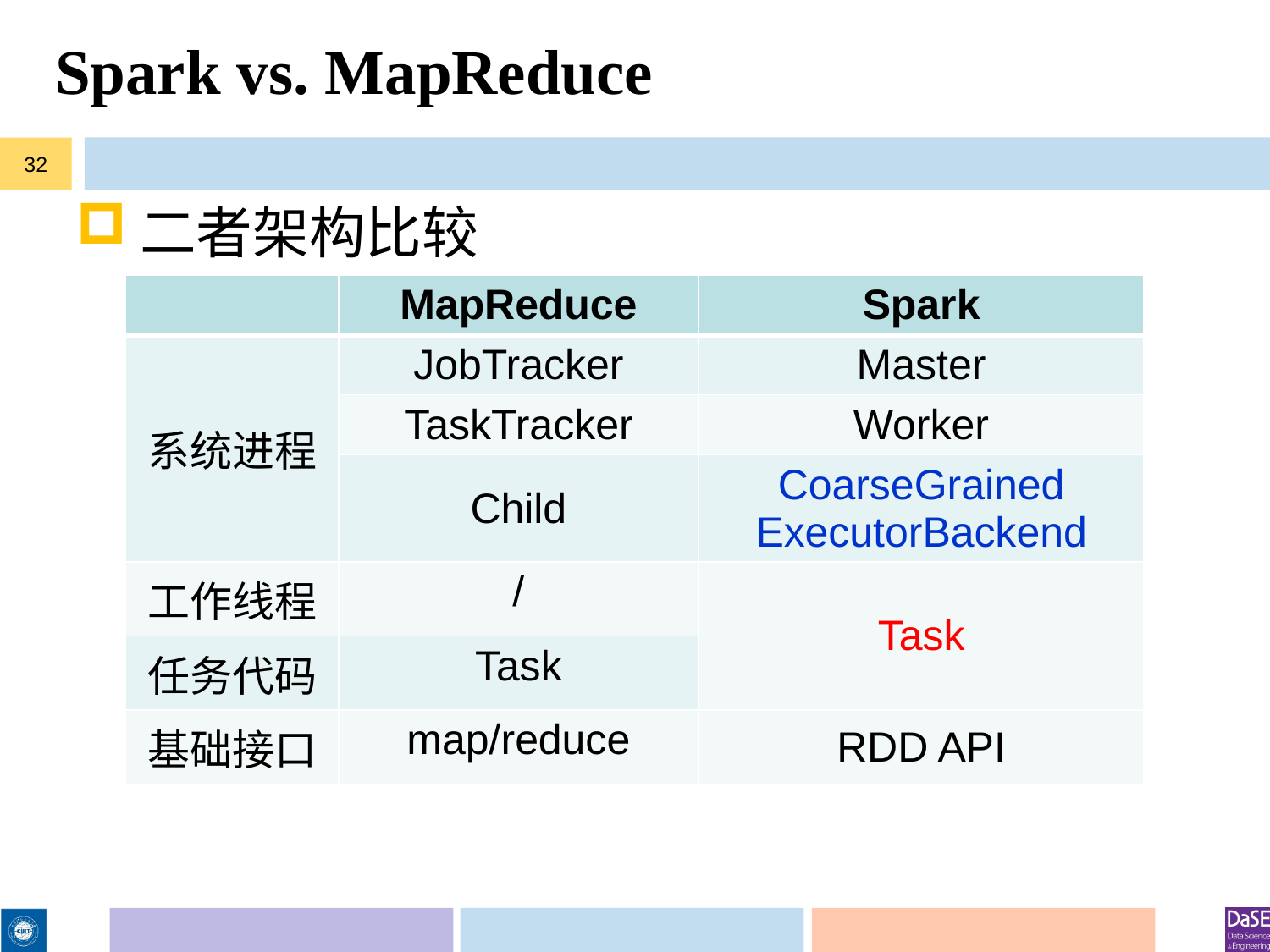

# Spark vs. MapReduce
32
二者架构比较
|  | MapReduce | Spark |
| --- | --- | --- |
| 系统进程 | JobTracker | Master |
|  | TaskTracker | Worker |
|  | Child | CoarseGrained ExecutorBackend |
| 工作线程 | / | Task |
| 任务代码 | Task |  |
| 基础接口 | map/reduce | RDD API |